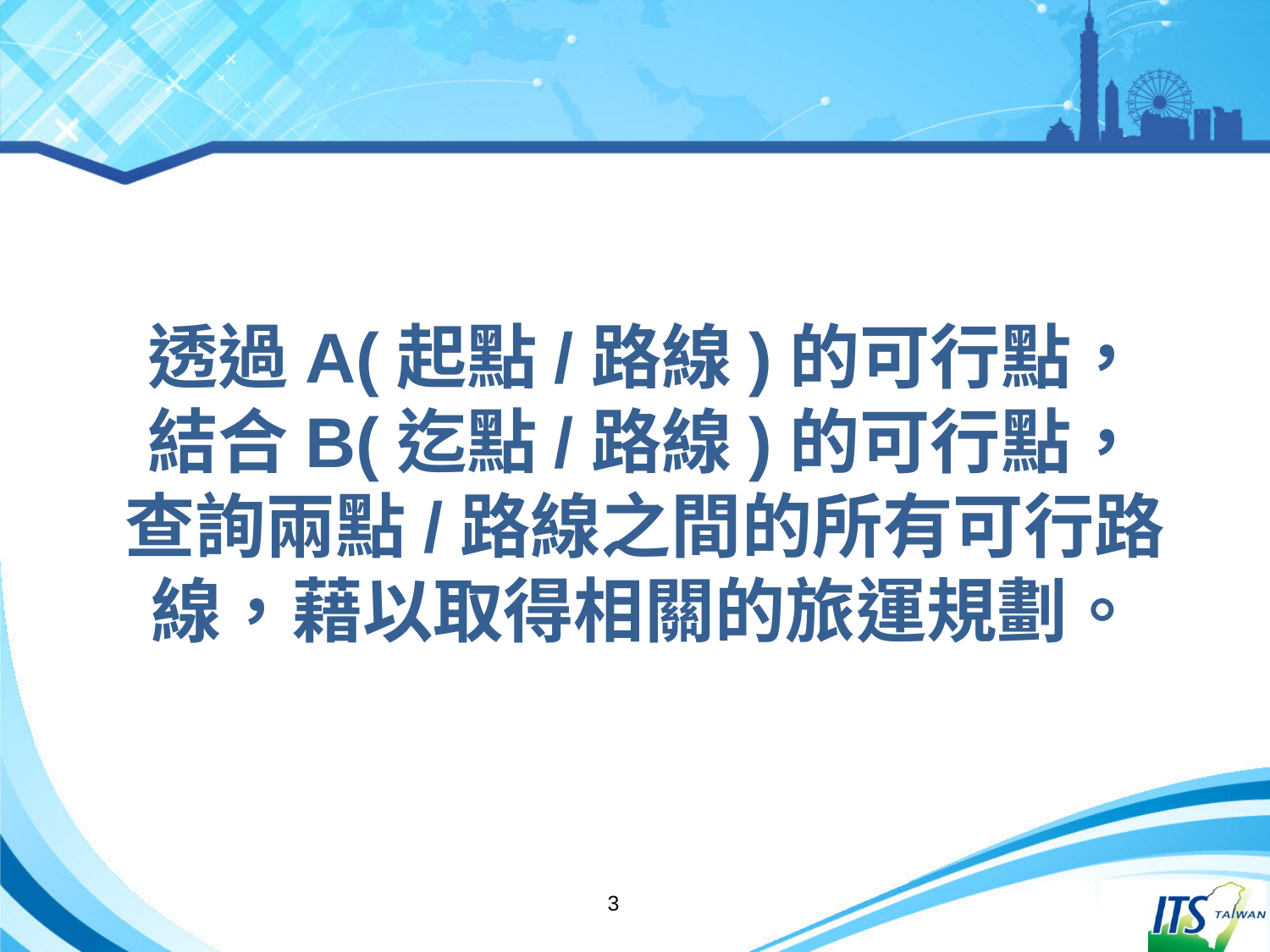

# 透過A(起點/路線)的可行點， 結合B(迄點/路線)的可行點， 查詢兩點/路線之間的所有可行路線，藉以取得相關的旅運規劃。
3